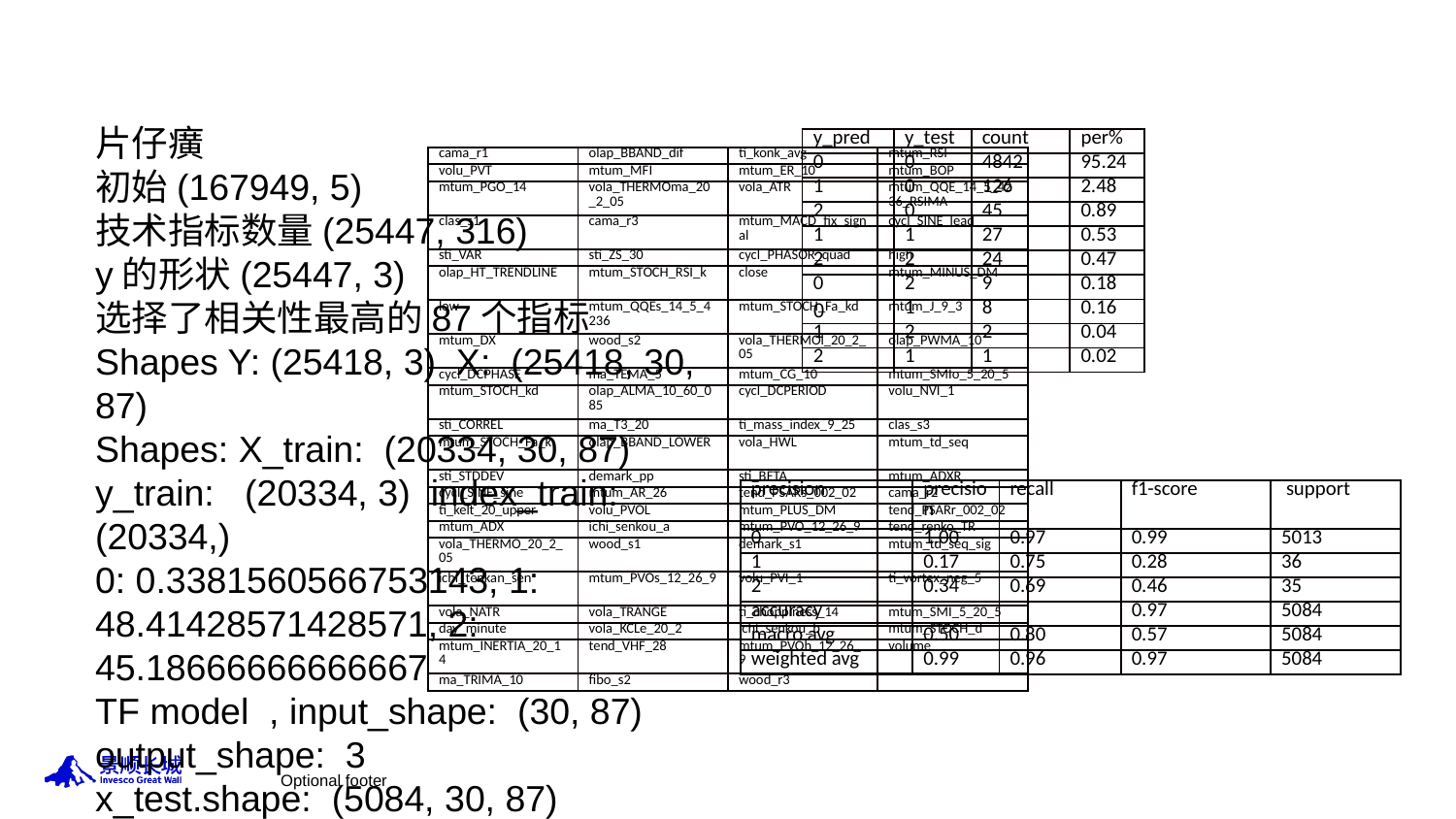

片仔癀
初始(167949, 5)
技术指标数量(25447, 316)
y的形状(25447, 3)
选择了相关性最高的87个指标
Shapes Y: (25418, 3)  X:  (25418, 30, 87)
Shapes: X_train:  (20334, 30, 87)  y_train:   (20334, 3)  index_train:   (20334,)
0: 0.3381560566753143, 1: 48.41428571428571, 2: 45.18666666666667
TF model  , input_shape:  (30, 87)  output_shape:  3
x_test.shape:  (5084, 30, 87)
| y\_pred | y\_test | count | per% |
| --- | --- | --- | --- |
| 0 | 0 | 4842 | 95.24 |
| 1 | 0 | 126 | 2.48 |
| 2 | 0 | 45 | 0.89 |
| 1 | 1 | 27 | 0.53 |
| 2 | 2 | 24 | 0.47 |
| 0 | 2 | 9 | 0.18 |
| 0 | 1 | 8 | 0.16 |
| 1 | 2 | 2 | 0.04 |
| 2 | 1 | 1 | 0.02 |
| cama\_r1 | olap\_BBAND\_dif | ti\_konk\_avg | mtum\_RSI |
| --- | --- | --- | --- |
| volu\_PVT | mtum\_MFI | mtum\_ER\_10 | mtum\_BOP |
| mtum\_PGO\_14 | vola\_THERMOma\_20\_2\_05 | vola\_ATR | mtum\_QQE\_14\_5\_4236\_RSIMA |
| clas\_s1 | cama\_r3 | mtum\_MACD\_fix\_signal | cycl\_SINE\_lead |
| sti\_VAR | sti\_ZS\_30 | cycl\_PHASOR\_quad | high |
| olap\_HT\_TRENDLINE | mtum\_STOCH\_RSI\_k | close | mtum\_MINUS\_DM |
| low | mtum\_QQEs\_14\_5\_4236 | mtum\_STOCH\_Fa\_kd | mtum\_J\_9\_3 |
| mtum\_DX | wood\_s2 | vola\_THERMOl\_20\_2\_05 | olap\_PWMA\_10 |
| cycl\_DCPHASE | ma\_TEMA\_5 | mtum\_CG\_10 | mtum\_SMIo\_5\_20\_5 |
| mtum\_STOCH\_kd | olap\_ALMA\_10\_60\_085 | cycl\_DCPERIOD | volu\_NVI\_1 |
| sti\_CORREL | ma\_T3\_20 | ti\_mass\_index\_9\_25 | clas\_s3 |
| mtum\_STOCH\_Fa\_k | olap\_BBAND\_LOWER | vola\_HWL | mtum\_td\_seq |
| sti\_STDDEV | demark\_pp | sti\_BETA | mtum\_ADXR |
| cycl\_SINE\_sine | mtum\_AR\_26 | tend\_PSARs\_002\_02 | cama\_r2 |
| ti\_kelt\_20\_upper | volu\_PVOL | mtum\_PLUS\_DM | tend\_PSARr\_002\_02 |
| mtum\_ADX | ichi\_senkou\_a | mtum\_PVO\_12\_26\_9 | tend\_renko\_TR |
| vola\_THERMO\_20\_2\_05 | wood\_s1 | demark\_s1 | mtum\_td\_seq\_sig |
| ichi\_tenkan\_sen | mtum\_PVOs\_12\_26\_9 | volu\_PVI\_1 | ti\_vortex\_neg\_5 |
| vola\_NATR | vola\_TRANGE | ti\_choppiness\_14 | mtum\_SMI\_5\_20\_5 |
| day\_minute | vola\_KCLe\_20\_2 | ichi\_senkou\_b | mtum\_STOCH\_d |
| mtum\_INERTIA\_20\_14 | tend\_VHF\_28 | mtum\_PVOh\_12\_26\_9 | volume |
| ma\_TRIMA\_10 | fibo\_s2 | wood\_r3 |  |
| precision | precision | recall | f1-score | support |
| --- | --- | --- | --- | --- |
| 0 | 1.00 | 0.97 | 0.99 | 5013 |
| 1 | 0.17 | 0.75 | 0.28 | 36 |
| 2 | 0.34 | 0.69 | 0.46 | 35 |
| accuracy |  |  | 0.97 | 5084 |
| macro avg | 0.50 | 0.80 | 0.57 | 5084 |
| weighted avg | 0.99 | 0.96 | 0.97 | 5084 |

Optional footer
27